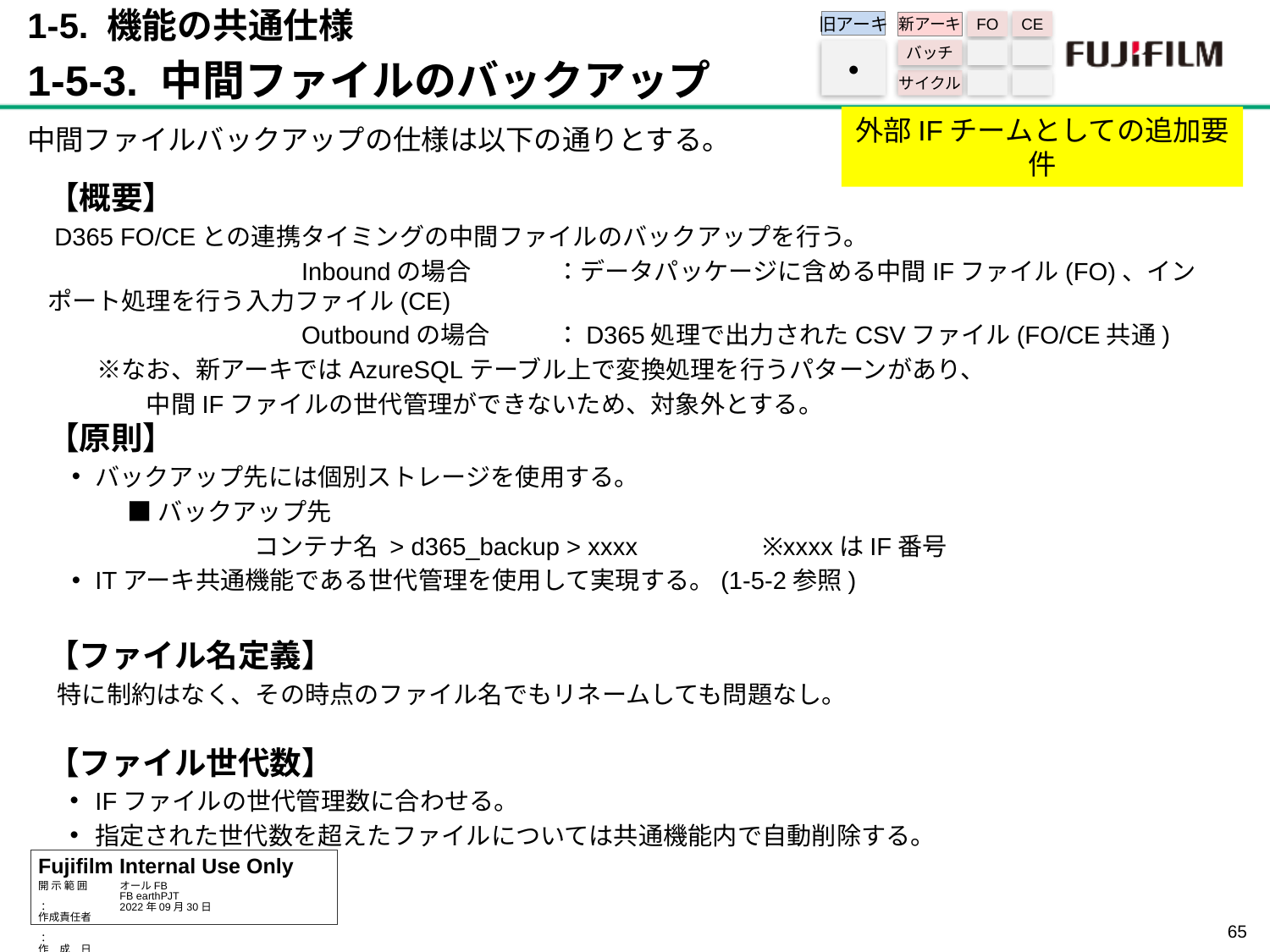

1-5. 機能の共通仕様
1-5-3. 中間ファイルのバックアップ
旧アーキ
FO
CE
新アーキ
バッチ

サイクル

●
中間ファイルバックアップの仕様は以下の通りとする。
外部IFチームとしての追加要件
【概要】
 D365 FO/CEとの連携タイミングの中間ファイルのバックアップを行う。
 		Inboundの場合	：データパッケージに含める中間IFファイル(FO)、インポート処理を行う入力ファイル(CE)
		Outboundの場合	：D365処理で出力されたCSVファイル(FO/CE共通)
　　※なお、新アーキではAzureSQLテーブル上で変換処理を行うパターンがあり、
　　　　中間IFファイルの世代管理ができないため、対象外とする。
【原則】
バックアップ先には個別ストレージを使用する。
■バックアップ先
	コンテナ名 > d365_backup > xxxx	※xxxxはIF番号
ITアーキ共通機能である世代管理を使用して実現する。(1-5-2参照)

【ファイル名定義】
 特に制約はなく、その時点のファイル名でもリネームしても問題なし。
【ファイル世代数】
IFファイルの世代管理数に合わせる。
指定された世代数を超えたファイルについては共通機能内で自動削除する。
65